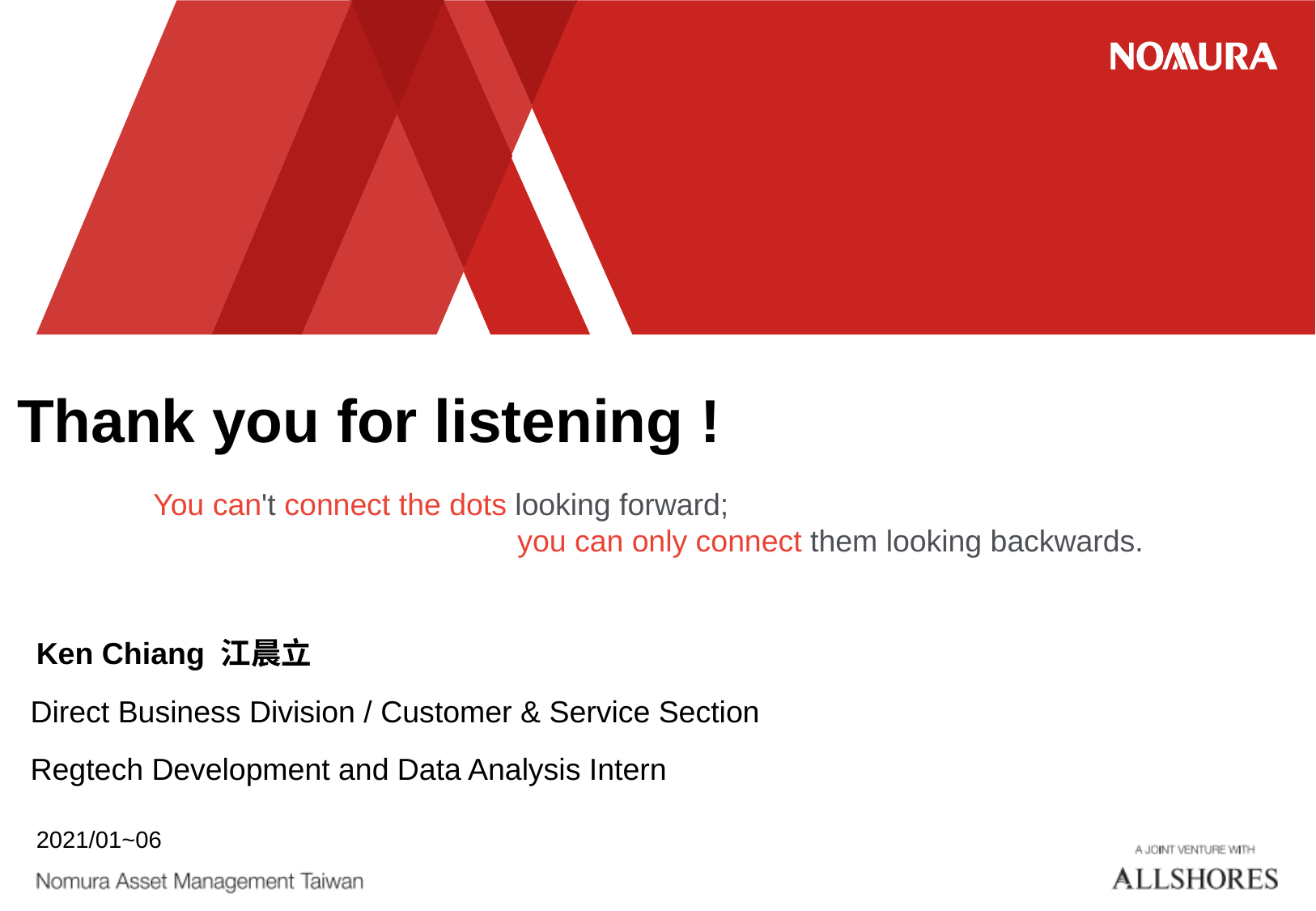

# Thank you for listening !
You can't connect the dots looking forward;
			you can only connect them looking backwards.
Ken Chiang 江晨立
Direct Business Division / Customer & Service Section
Regtech Development and Data Analysis Intern

2021/01~06